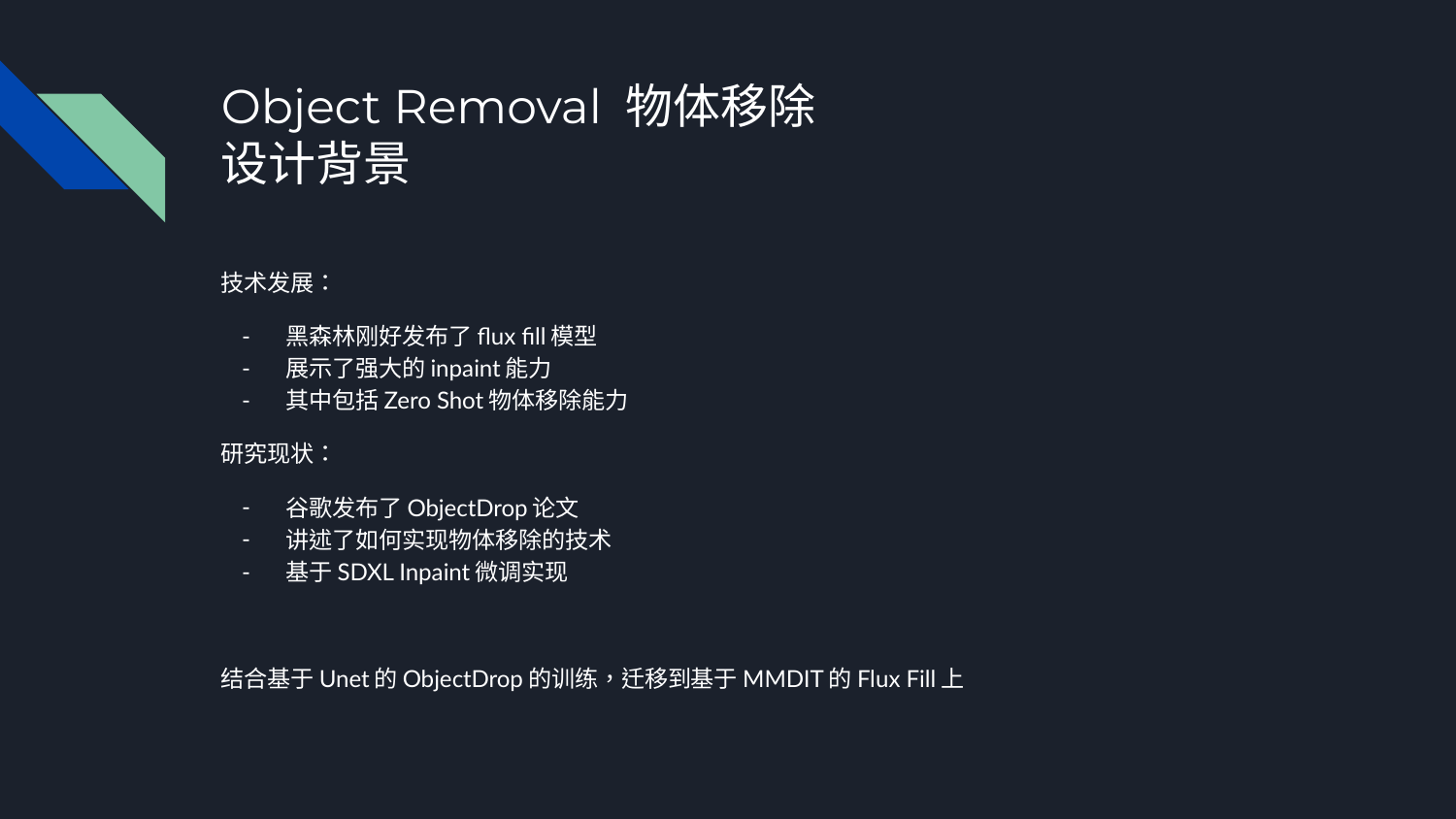

# Object Removal 物体移除
设计背景
技术发展：
黑森林刚好发布了flux fill模型
展示了强大的inpaint能力
其中包括Zero Shot物体移除能力
研究现状：
谷歌发布了ObjectDrop论文
讲述了如何实现物体移除的技术
基于SDXL Inpaint微调实现

结合基于Unet的ObjectDrop的训练，迁移到基于MMDIT的Flux Fill上